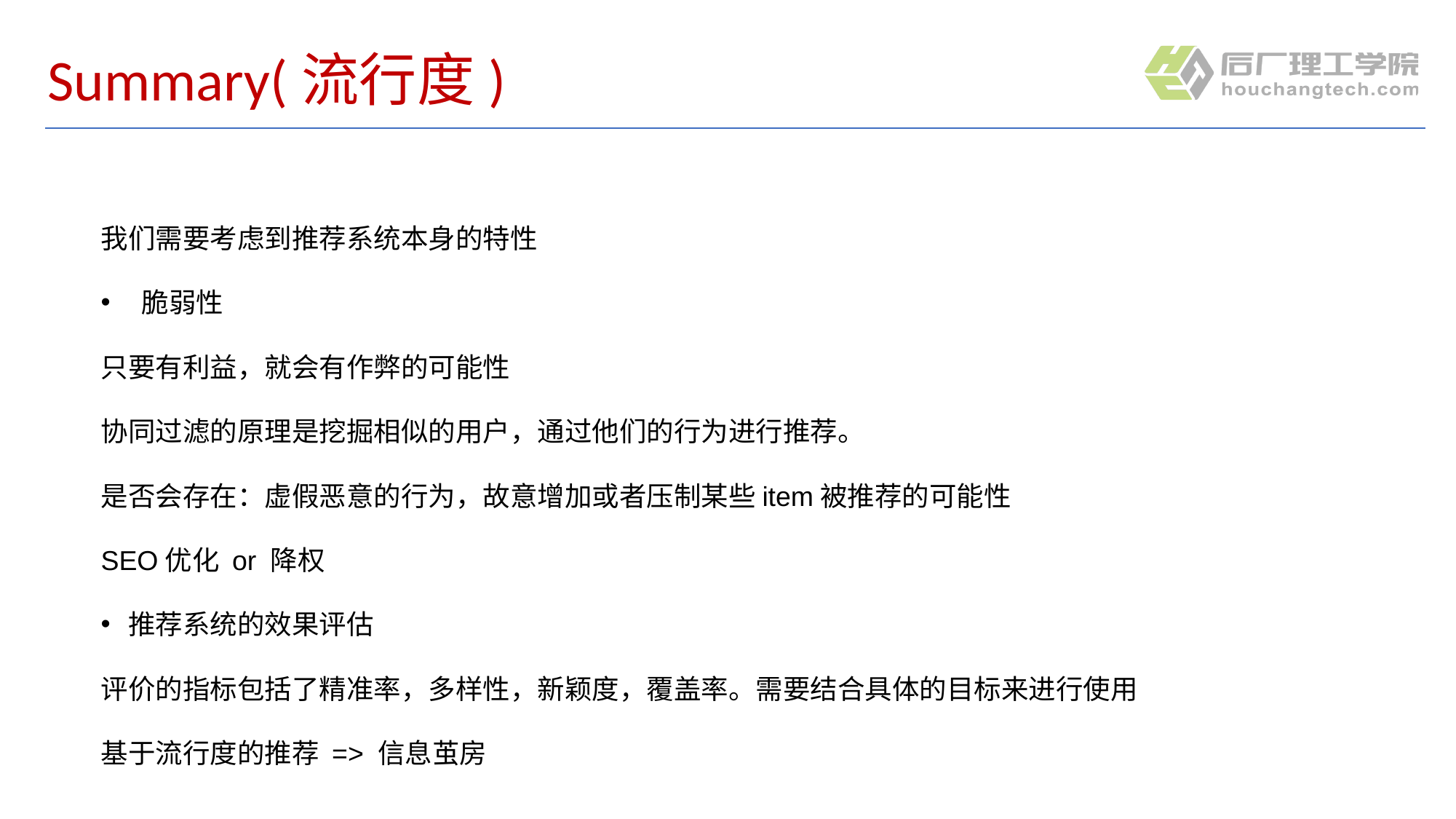

# Summary(流行度)
我们需要考虑到推荐系统本身的特性
脆弱性
只要有利益，就会有作弊的可能性
协同过滤的原理是挖掘相似的用户，通过他们的行为进行推荐。
是否会存在：虚假恶意的行为，故意增加或者压制某些item被推荐的可能性
SEO优化 or 降权
推荐系统的效果评估
评价的指标包括了精准率，多样性，新颖度，覆盖率。需要结合具体的目标来进行使用
基于流行度的推荐 => 信息茧房